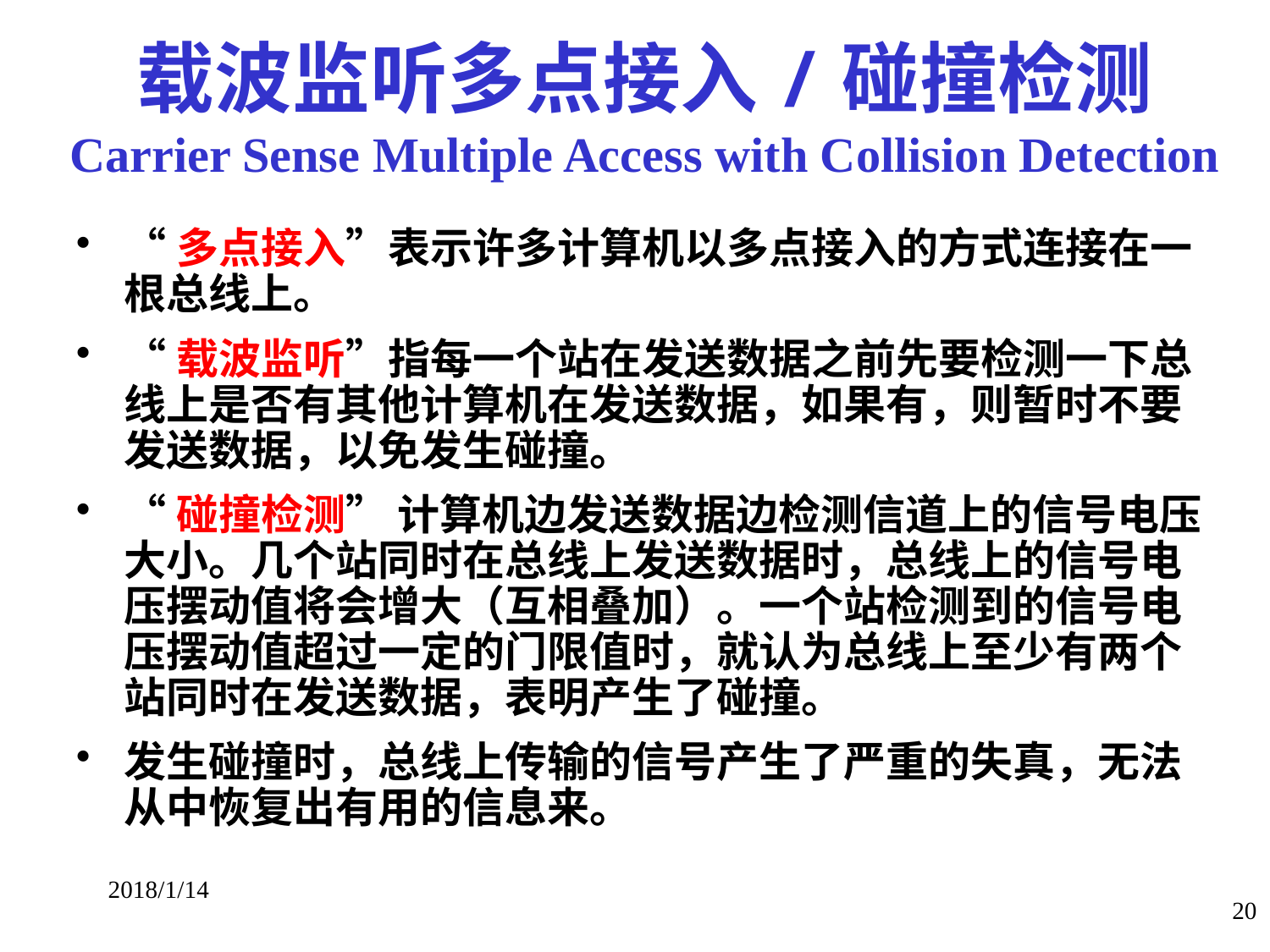

# 载波监听多点接入/碰撞检测 Carrier Sense Multiple Access with Collision Detection
“多点接入”表示许多计算机以多点接入的方式连接在一根总线上。
“载波监听”指每一个站在发送数据之前先要检测一下总线上是否有其他计算机在发送数据，如果有，则暂时不要发送数据，以免发生碰撞。
“碰撞检测” 计算机边发送数据边检测信道上的信号电压大小。几个站同时在总线上发送数据时，总线上的信号电压摆动值将会增大（互相叠加）。一个站检测到的信号电压摆动值超过一定的门限值时，就认为总线上至少有两个站同时在发送数据，表明产生了碰撞。
发生碰撞时，总线上传输的信号产生了严重的失真，无法从中恢复出有用的信息来。

2018/1/14
20